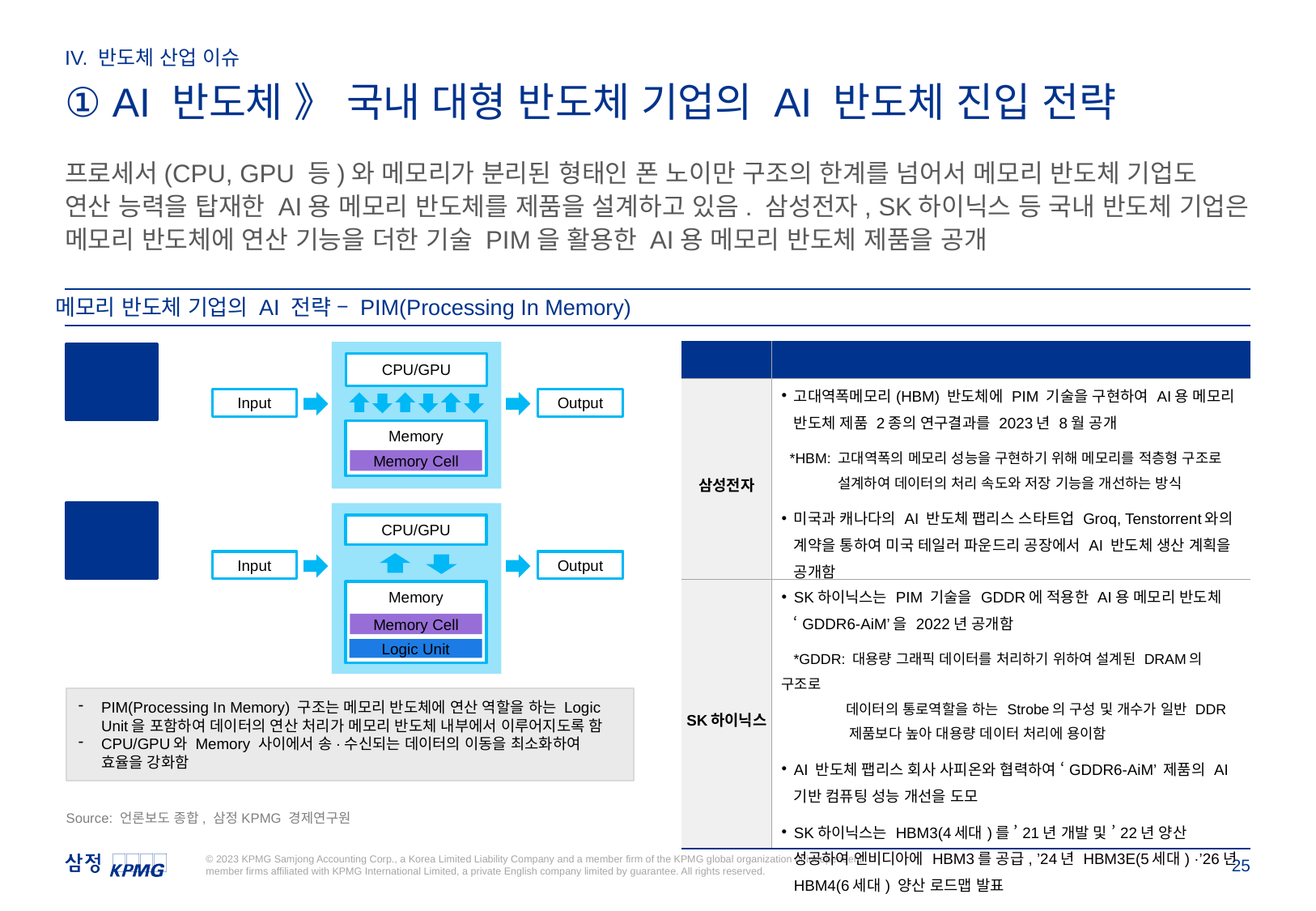

IV. 반도체 산업 이슈
① AI 반도체 》 국내 대형 반도체 기업의 AI 반도체 진입 전략
프로세서(CPU, GPU 등)와 메모리가 분리된 형태인 폰 노이만 구조의 한계를 넘어서 메모리 반도체 기업도 연산 능력을 탑재한 AI용 메모리 반도체를 제품을 설계하고 있음. 삼성전자, SK하이닉스 등 국내 반도체 기업은 메모리 반도체에 연산 기능을 더한 기술 PIM을 활용한 AI용 메모리 반도체 제품을 공개
메모리 반도체 기업의 AI 전략 – PIM(Processing In Memory)
| 기업명 | AI 반도체 관련 주요 이슈 |
| --- | --- |
| 삼성전자 | 고대역폭메모리(HBM) 반도체에 PIM 기술을 구현하여 AI용 메모리 반도체 제품 2종의 연구결과를 2023년 8월 공개 \*HBM: 고대역폭의 메모리 성능을 구현하기 위해 메모리를 적층형 구조로 설계하여 데이터의 처리 속도와 저장 기능을 개선하는 방식 미국과 캐나다의 AI 반도체 팹리스 스타트업 Groq, Tenstorrent와의 계약을 통하여 미국 테일러 파운드리 공장에서 AI 반도체 생산 계획을 공개함 |
| SK하이닉스 | SK하이닉스는 PIM 기술을 GDDR에 적용한 AI용 메모리 반도체 ‘GDDR6-AiM’을 2022년 공개함 \*GDDR: 대용량 그래픽 데이터를 처리하기 위하여 설계된 DRAM의 구조로 데이터의 통로역할을 하는 Strobe의 구성 및 개수가 일반 DDR 제품보다 높아 대용량 데이터 처리에 용이함 AI 반도체 팹리스 회사 사피온와 협력하여 ‘GDDR6-AiM’ 제품의 AI 기반 컴퓨팅 성능 개선을 도모 SK하이닉스는 HBM3(4세대)를 ’21년 개발 및 ’22년 양산 성공하여 엔비디아에 HBM3를 공급, ’24년 HBM3E(5세대) ·’26년 HBM4(6세대) 양산 로드맵 발표 |

폰 노이만 구조
CPU/GPU
Input
Output

Memory

Memory Cell
PIM
구조

CPU/GPU
Input
Output

Memory

Memory Cell
Logic Unit
PIM(Processing In Memory) 구조는 메모리 반도체에 연산 역할을 하는 Logic Unit을 포함하여 데이터의 연산 처리가 메모리 반도체 내부에서 이루어지도록 함
CPU/GPU와 Memory 사이에서 송·수신되는 데이터의 이동을 최소화하여 효율을 강화함
Source: 언론보도 종합, 삼정KPMG 경제연구원